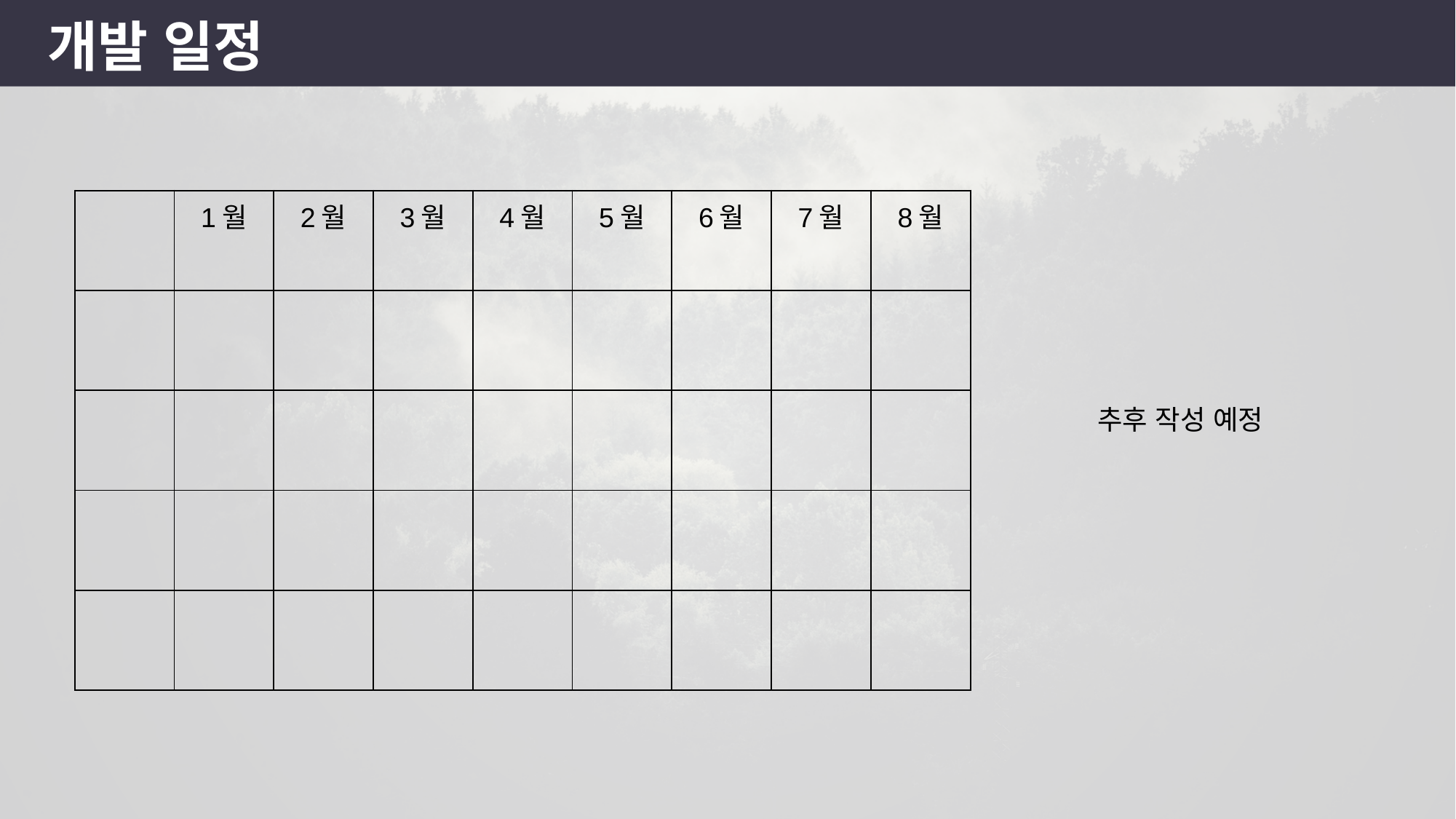

개발 일정
|  | 1월 | 2월 | 3월 | 4월 | 5월 | 6월 | 7월 | 8월 |
| --- | --- | --- | --- | --- | --- | --- | --- | --- |
|  |  |  |  |  |  |  |  |  |
|  |  |  |  |  |  |  |  |  |
|  |  |  |  |  |  |  |  |  |
|  |  |  |  |  |  |  |  |  |
추후 작성 예정